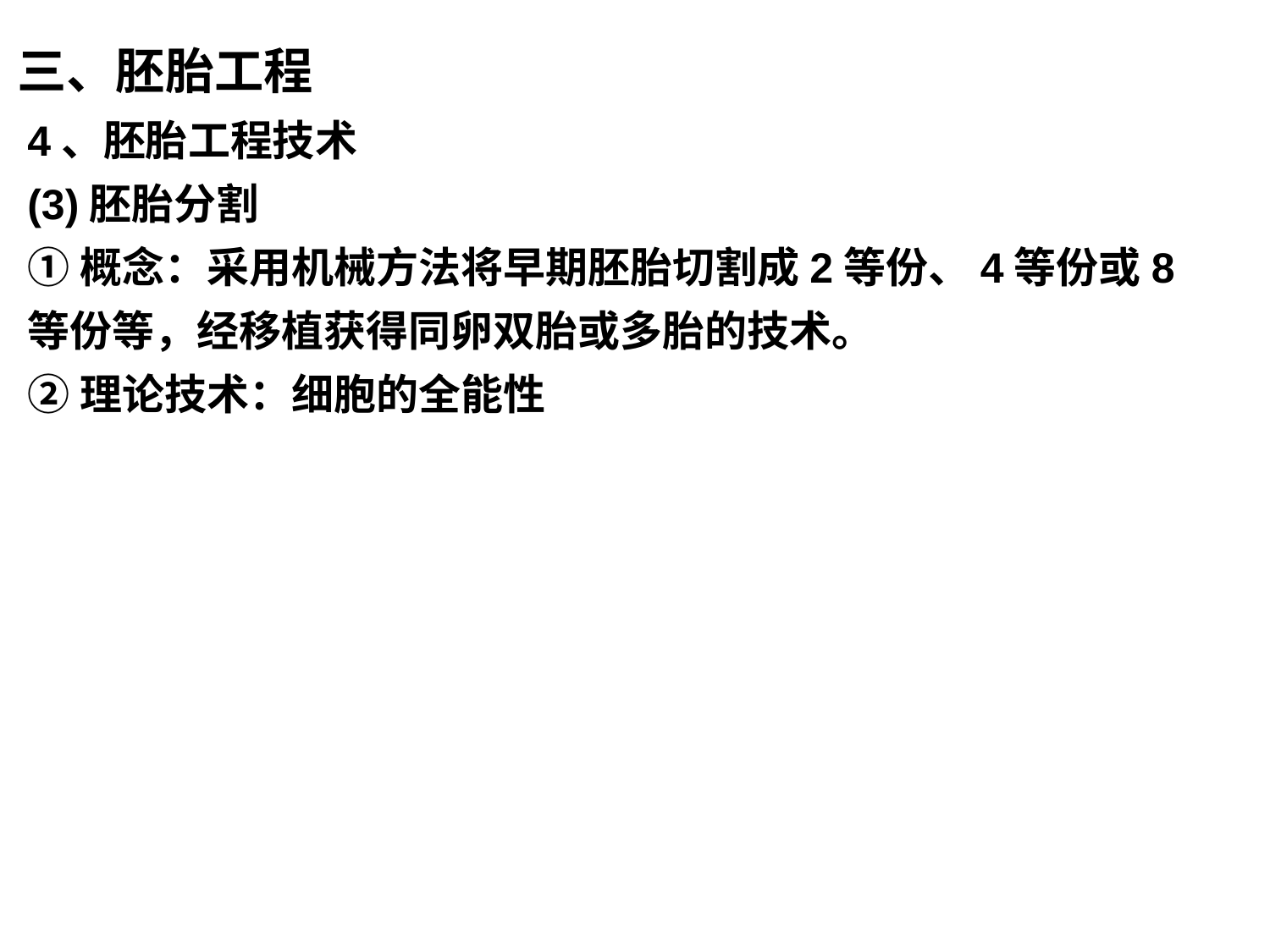

三、胚胎工程
4、胚胎工程技术
(3)胚胎分割
①概念：采用机械方法将早期胚胎切割成2等份、4等份或8等份等，经移植获得同卵双胎或多胎的技术。
②理论技术：细胞的全能性